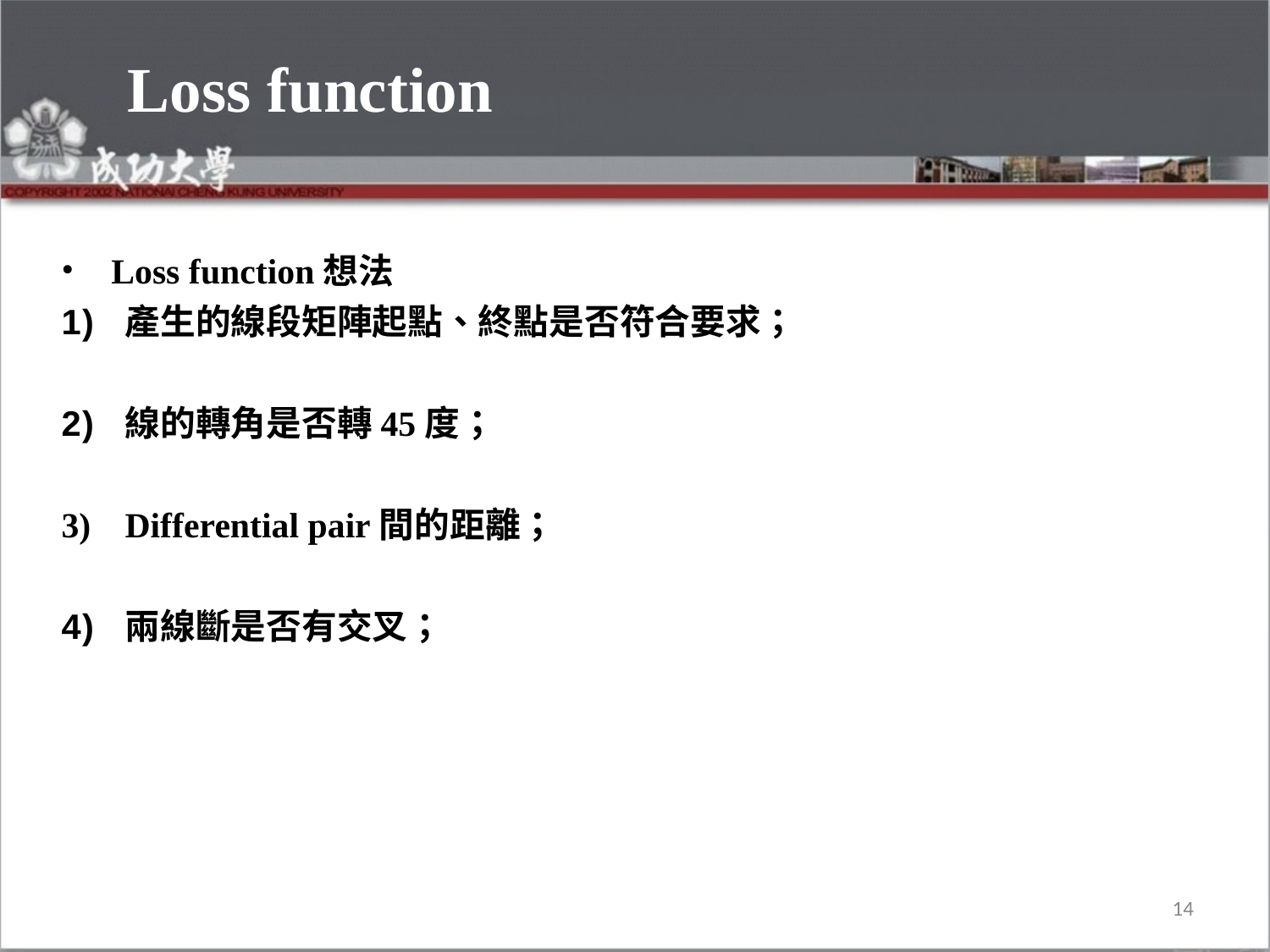

# Loss function
Loss function想法
產生的線段矩陣起點、終點是否符合要求；

線的轉角是否轉45度；

Differential pair間的距離；

兩線斷是否有交叉；
14